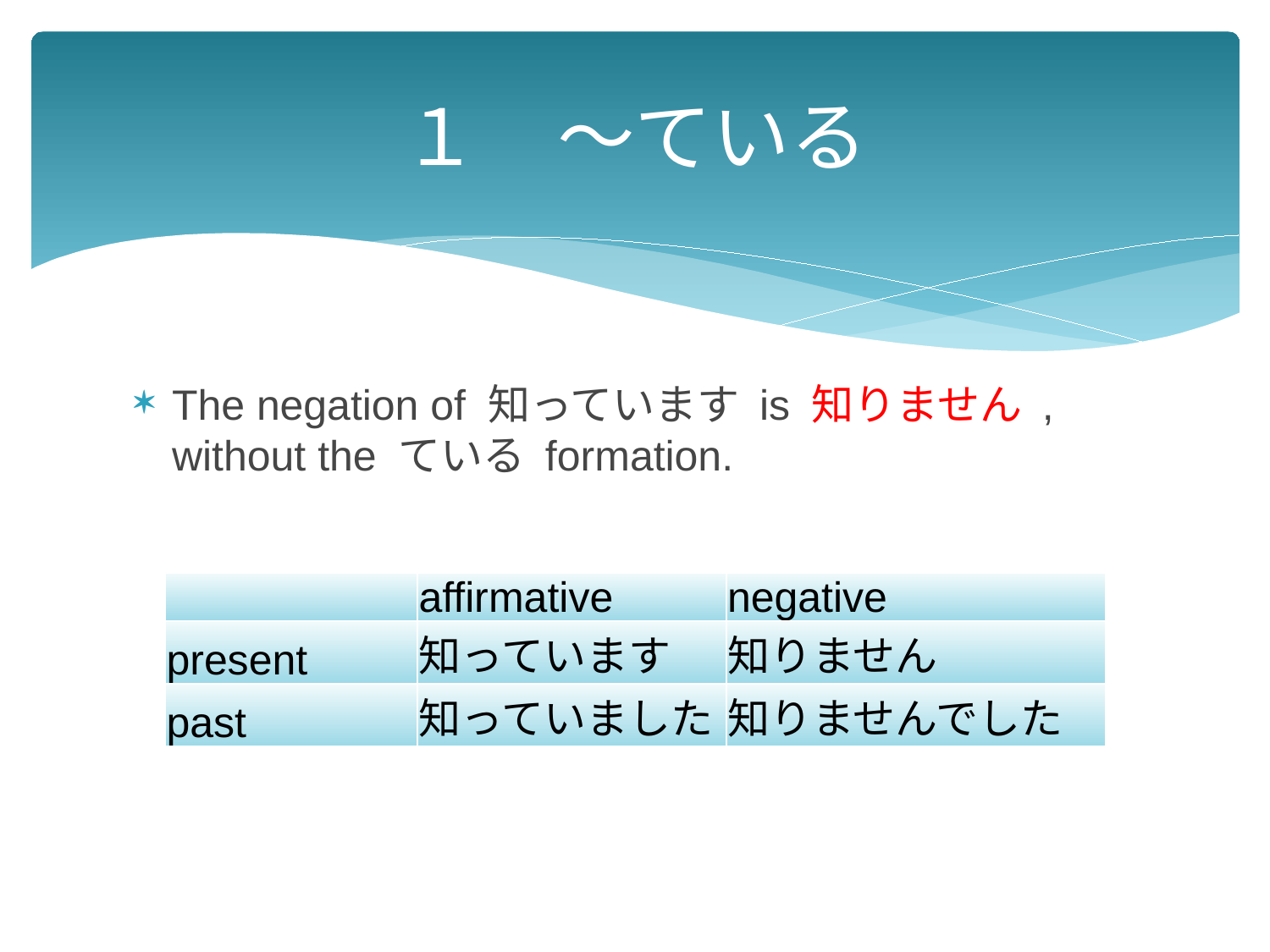

# １　～ている
The negation of 知っています is 知りません , without the ている formation.
|  | affirmative | negative |
| --- | --- | --- |
| present | 知っています | 知りません |
| past | 知っていました | 知りませんでした |